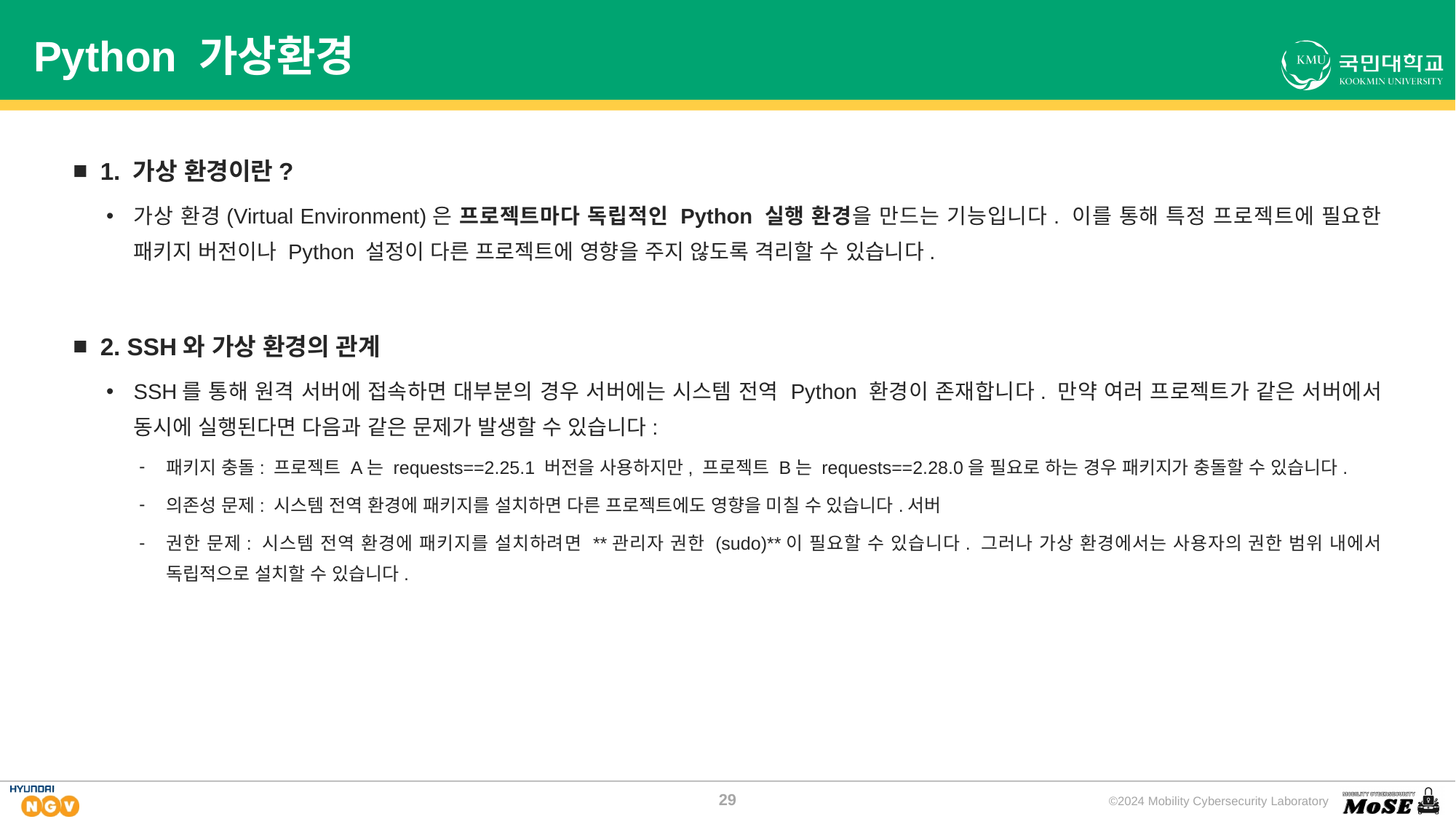

# Python 가상환경
1. 가상 환경이란?
가상 환경(Virtual Environment)은 프로젝트마다 독립적인 Python 실행 환경을 만드는 기능입니다. 이를 통해 특정 프로젝트에 필요한 패키지 버전이나 Python 설정이 다른 프로젝트에 영향을 주지 않도록 격리할 수 있습니다.

2. SSH와 가상 환경의 관계
SSH를 통해 원격 서버에 접속하면 대부분의 경우 서버에는 시스템 전역 Python 환경이 존재합니다. 만약 여러 프로젝트가 같은 서버에서 동시에 실행된다면 다음과 같은 문제가 발생할 수 있습니다:
패키지 충돌: 프로젝트 A는 requests==2.25.1 버전을 사용하지만, 프로젝트 B는 requests==2.28.0을 필요로 하는 경우 패키지가 충돌할 수 있습니다.
의존성 문제: 시스템 전역 환경에 패키지를 설치하면 다른 프로젝트에도 영향을 미칠 수 있습니다.서버
권한 문제: 시스템 전역 환경에 패키지를 설치하려면 **관리자 권한 (sudo)**이 필요할 수 있습니다. 그러나 가상 환경에서는 사용자의 권한 범위 내에서 독립적으로 설치할 수 있습니다.